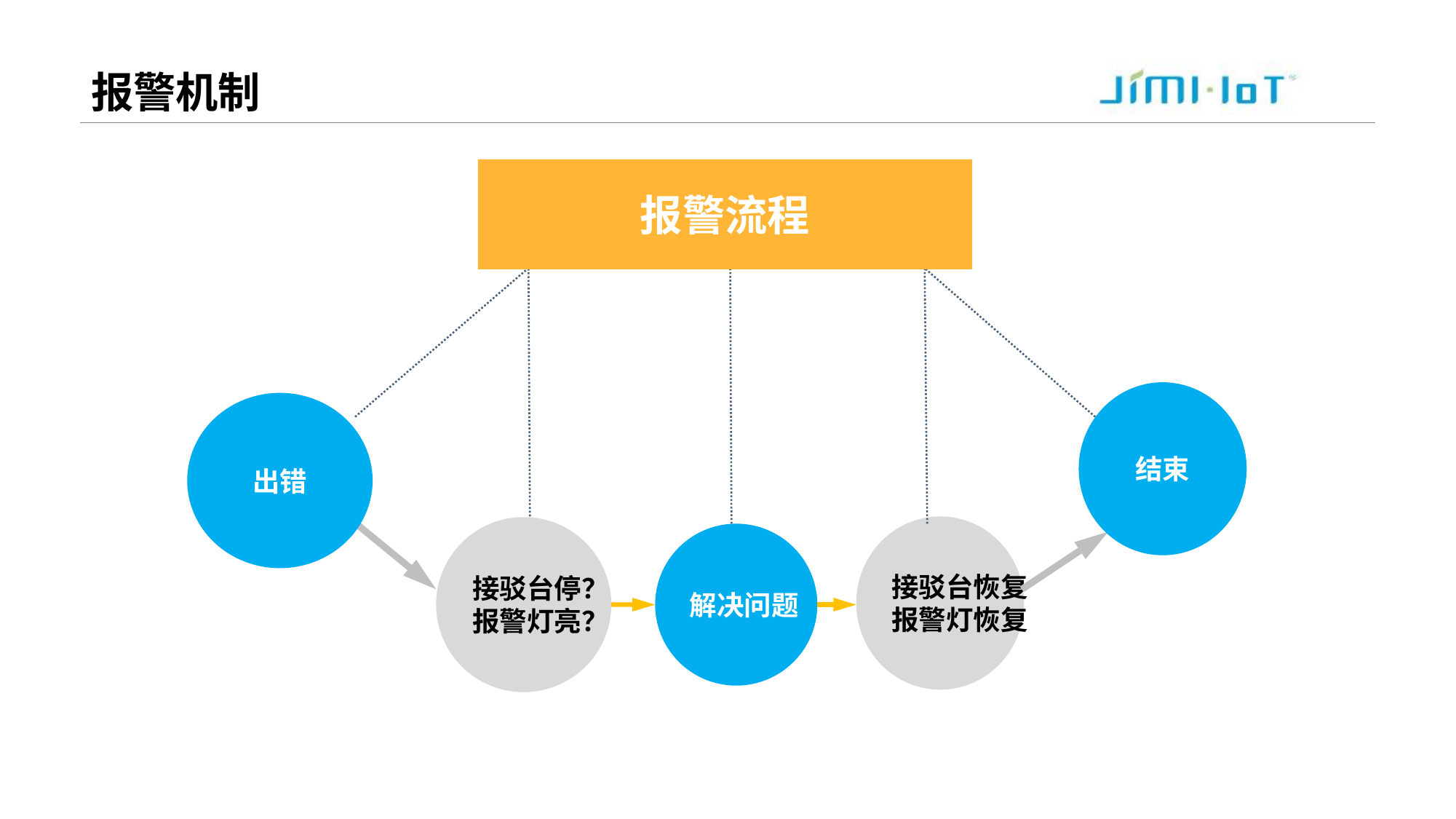

# 报警机制
报警流程

结束
出错
接驳台恢复
报警灯恢复
接驳台停？
报警灯亮？
解决问题